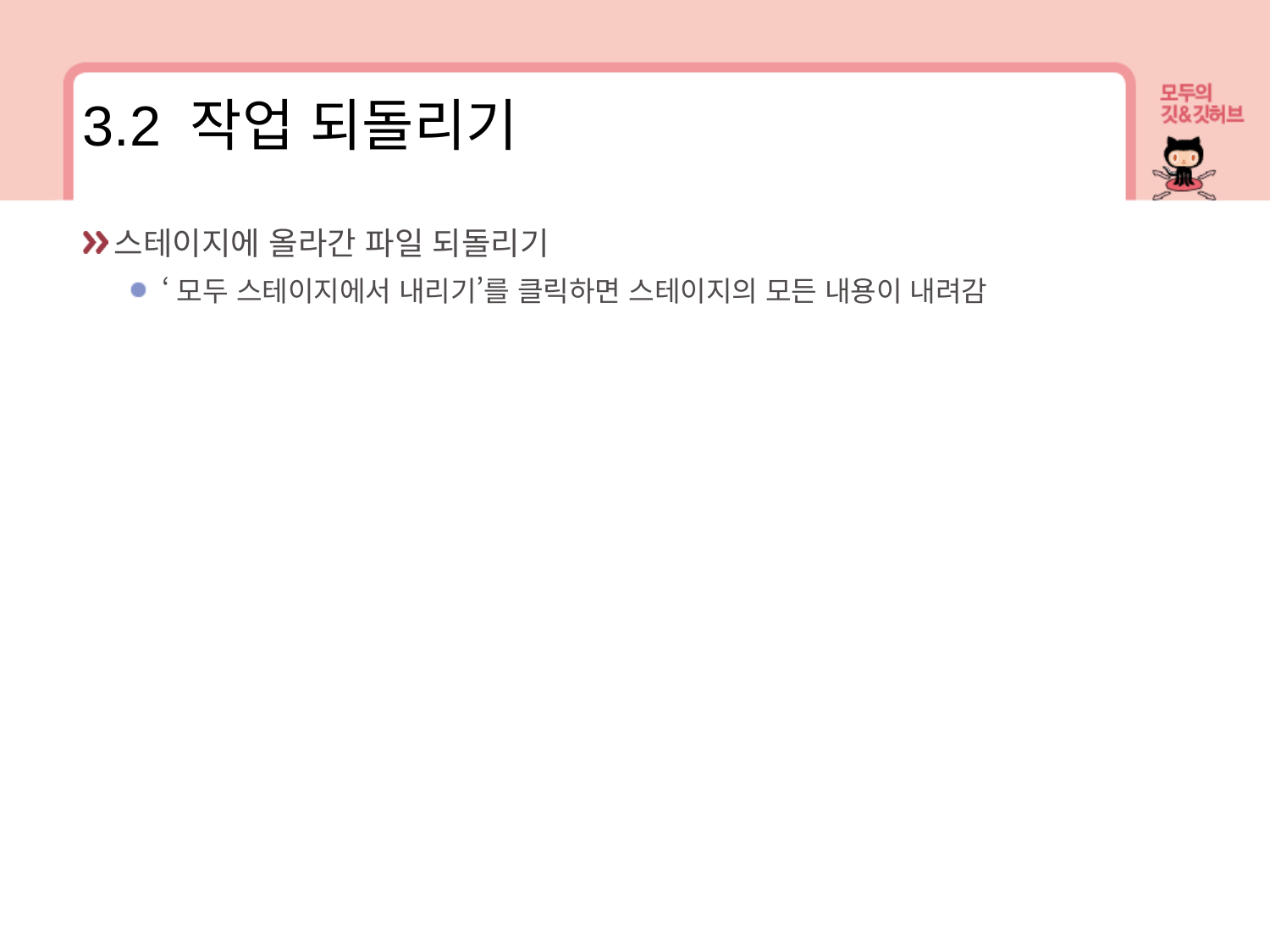

3.2 작업 되돌리기
스테이지에 올라간 파일 되돌리기
‘모두 스테이지에서 내리기’를 클릭하면 스테이지의 모든 내용이 내려감